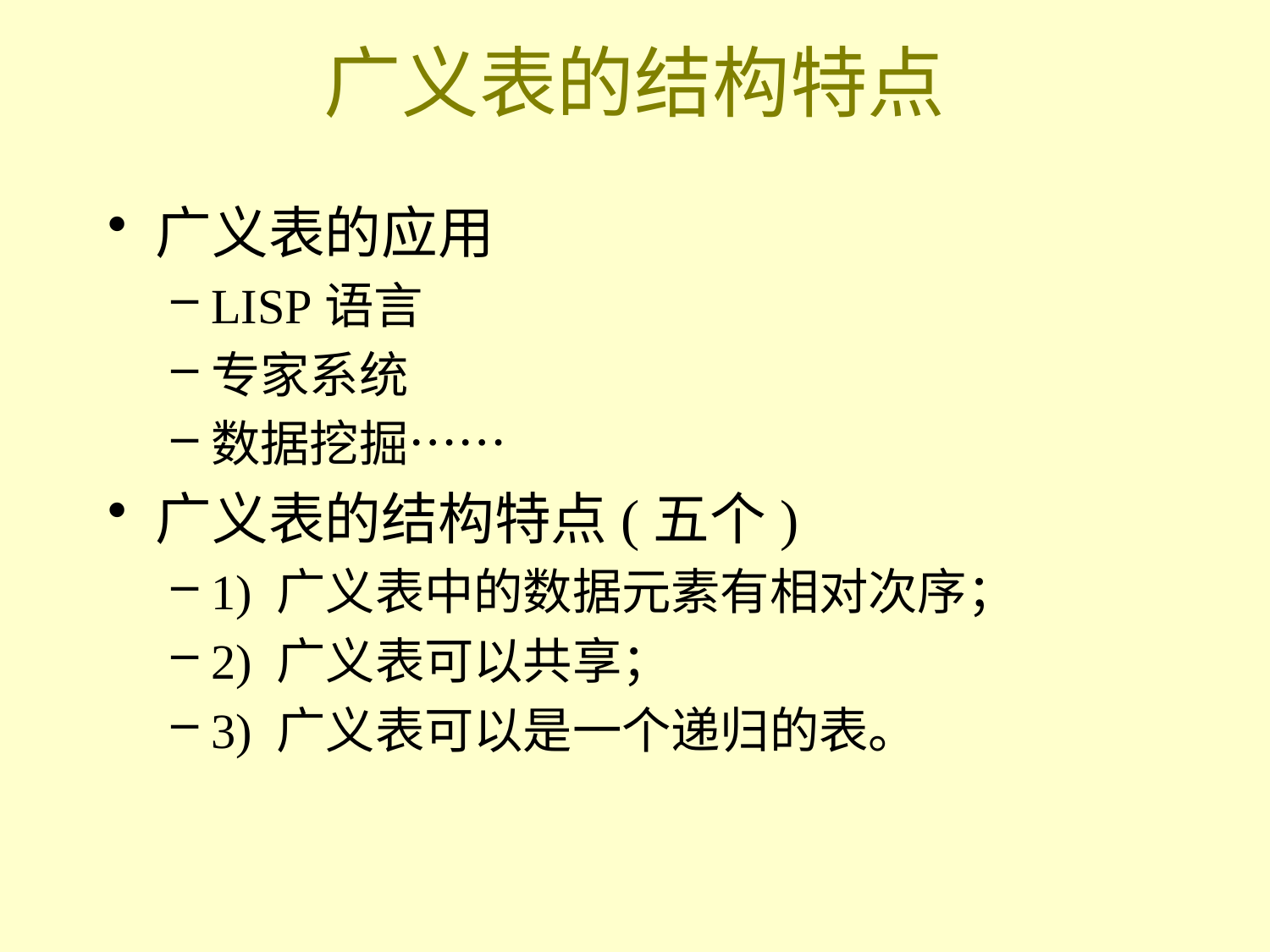

# 广义表的结构特点
广义表的应用
LISP语言
专家系统
数据挖掘……
广义表的结构特点(五个)
1) 广义表中的数据元素有相对次序；
2) 广义表可以共享；
3) 广义表可以是一个递归的表。